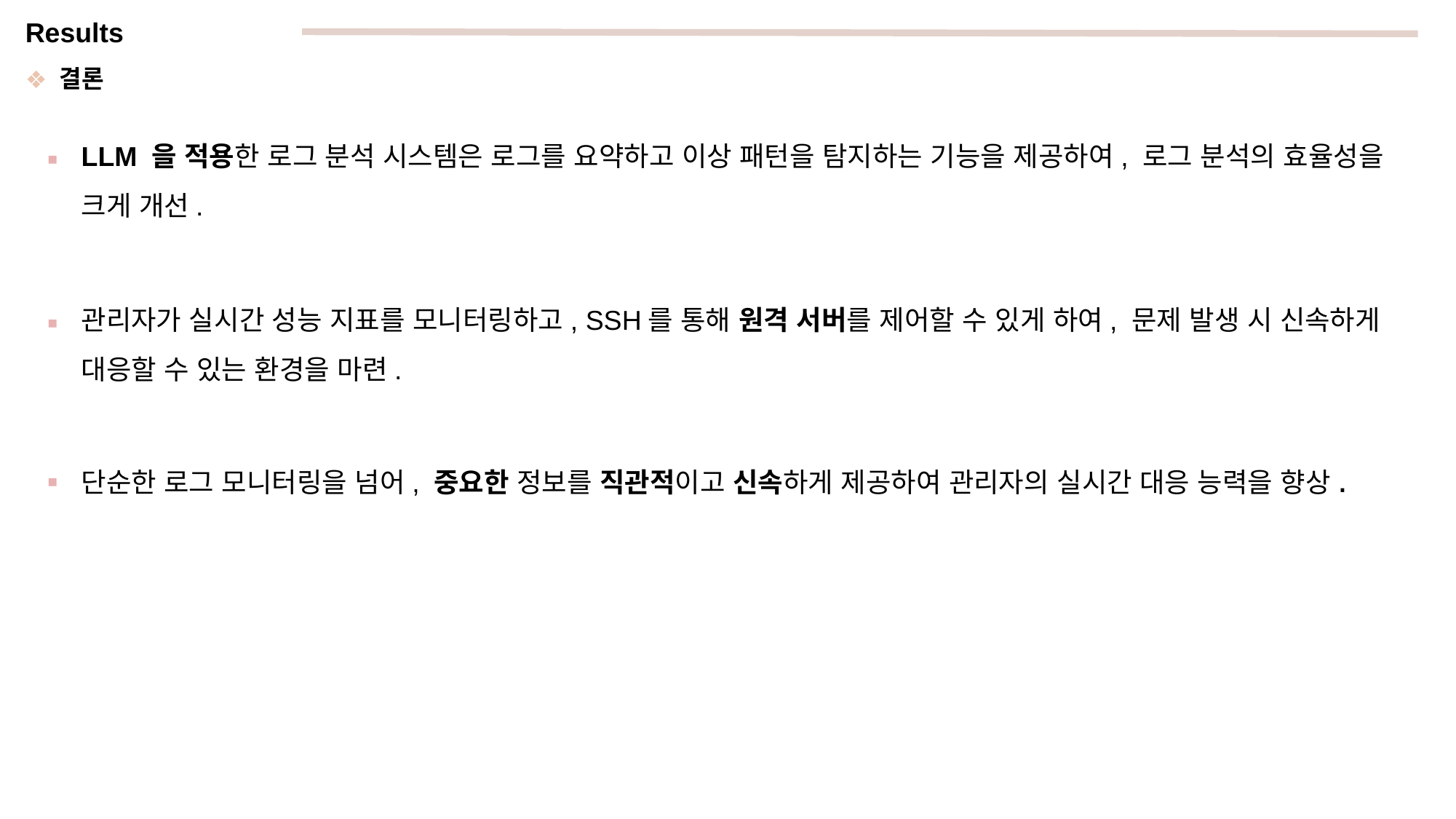

Results
결론
LLM 을 적용한 로그 분석 시스템은 로그를 요약하고 이상 패턴을 탐지하는 기능을 제공하여, 로그 분석의 효율성을 크게 개선.

관리자가 실시간 성능 지표를 모니터링하고, SSH를 통해 원격 서버를 제어할 수 있게 하여, 문제 발생 시 신속하게 대응할 수 있는 환경을 마련.

단순한 로그 모니터링을 넘어, 중요한 정보를 직관적이고 신속하게 제공하여 관리자의 실시간 대응 능력을 향상.